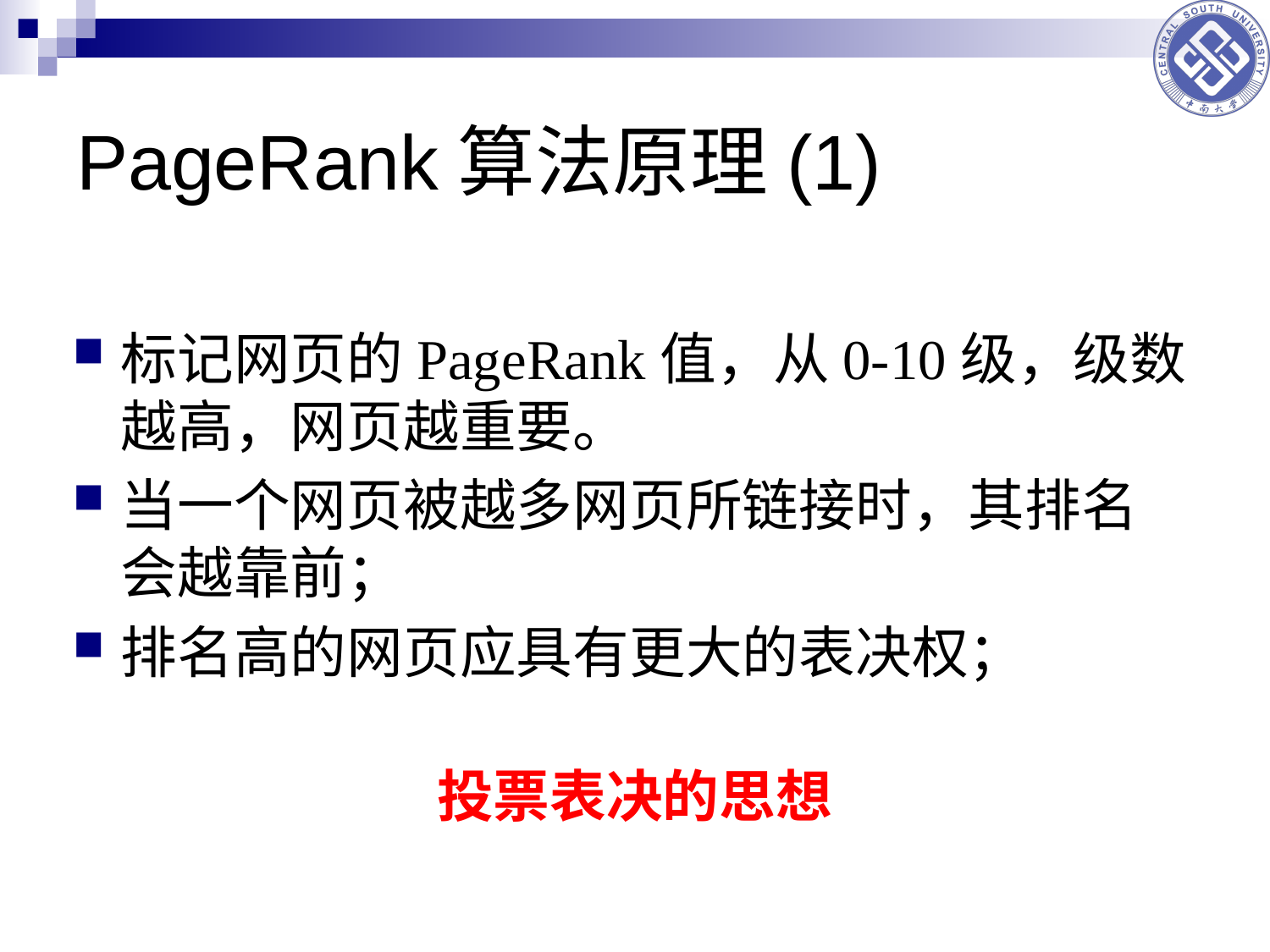

# PageRank算法原理(1)

标记网页的PageRank值，从0-10级，级数越高，网页越重要。
当一个网页被越多网页所链接时，其排名会越靠前；
排名高的网页应具有更大的表决权；
投票表决的思想